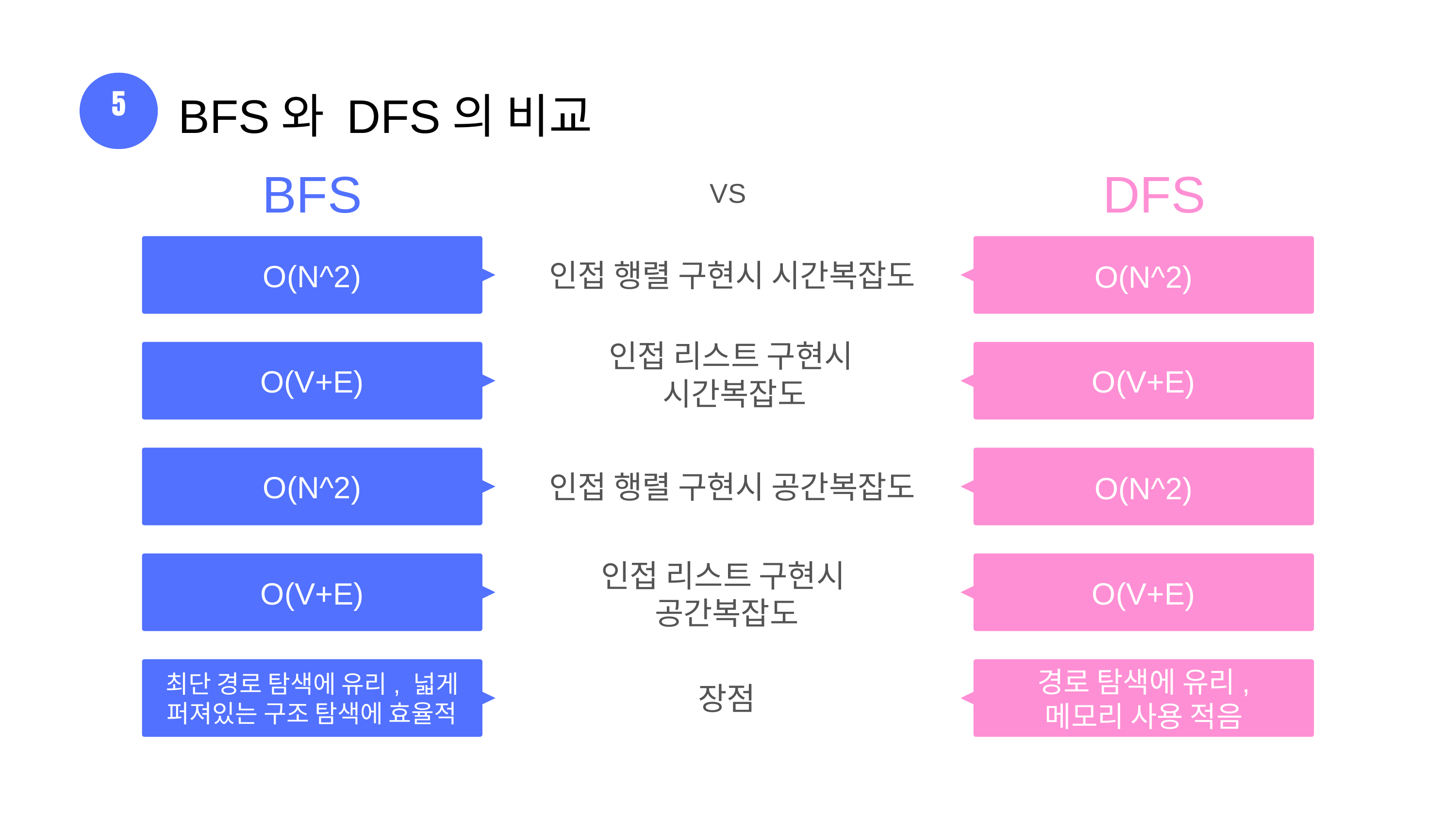

5
BFS와 DFS의 비교
BFS
DFS
VS

인접 행렬 구현시 시간복잡도
O(N^2)
O(N^2)

인접 리스트 구현시
시간복잡도

O(V+E)
O(V+E)

인접 행렬 구현시 공간복잡도
O(N^2)
O(N^2)

인접 리스트 구현시
공간복잡도
O(V+E)
O(V+E)

경로 탐색에 유리,
메모리 사용 적음
최단 경로 탐색에 유리, 넓게 퍼져있는 구조 탐색에 효율적
장점